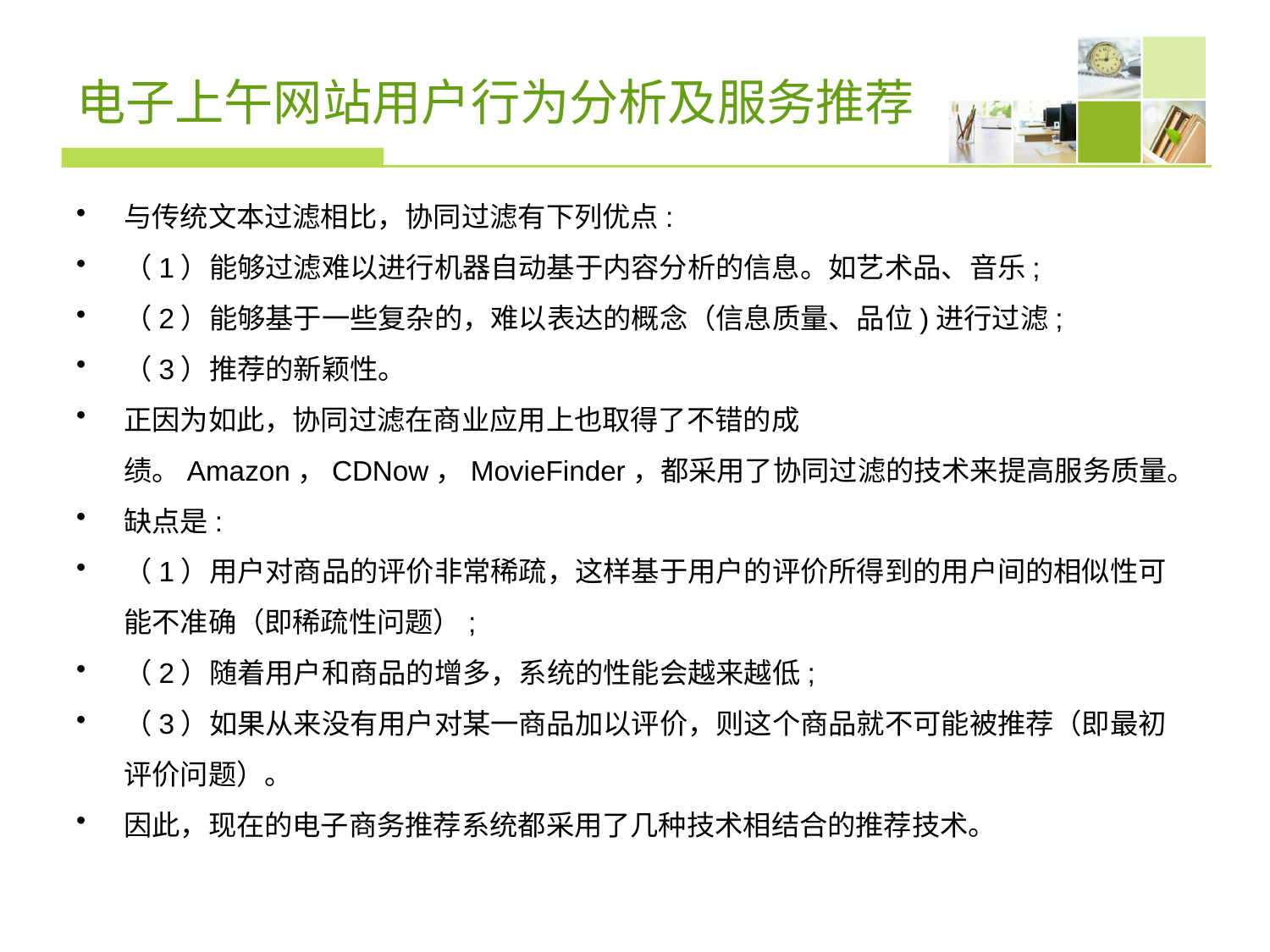

# 电子上午网站用户行为分析及服务推荐
与传统文本过滤相比，协同过滤有下列优点:
（1）能够过滤难以进行机器自动基于内容分析的信息。如艺术品、音乐;
（2）能够基于一些复杂的，难以表达的概念（信息质量、品位)进行过滤;
（3）推荐的新颖性。
正因为如此，协同过滤在商业应用上也取得了不错的成绩。Amazon，CDNow，MovieFinder，都采用了协同过滤的技术来提高服务质量。
缺点是:
（1）用户对商品的评价非常稀疏，这样基于用户的评价所得到的用户间的相似性可能不准确（即稀疏性问题）;
（2）随着用户和商品的增多，系统的性能会越来越低;
（3）如果从来没有用户对某一商品加以评价，则这个商品就不可能被推荐（即最初评价问题）。
因此，现在的电子商务推荐系统都采用了几种技术相结合的推荐技术。